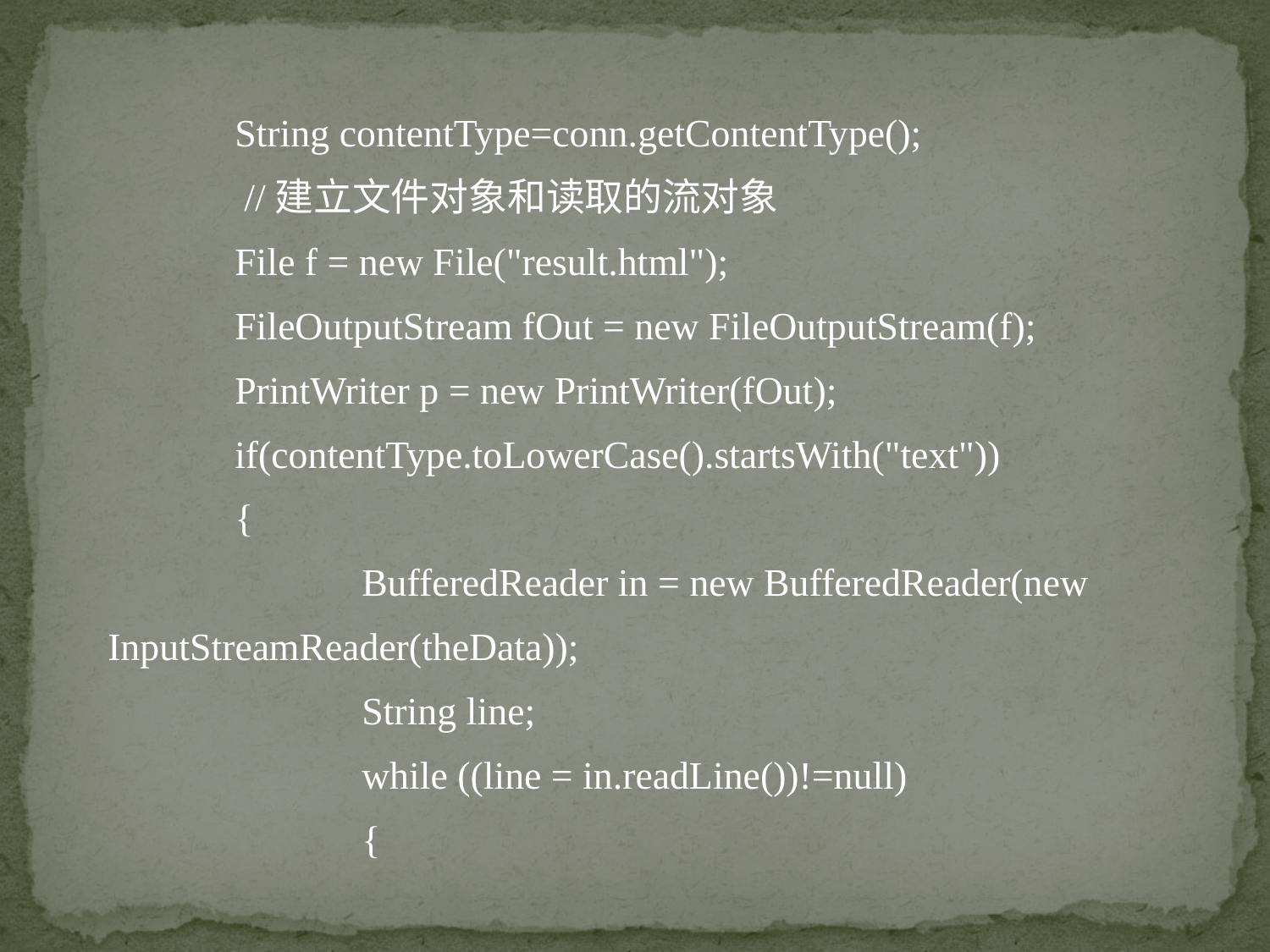

String contentType=conn.getContentType();
              //建立文件对象和读取的流对象
	File f = new File("result.html");
	FileOutputStream fOut = new FileOutputStream(f);
	PrintWriter p = new PrintWriter(fOut);
	if(contentType.toLowerCase().startsWith("text"))
	{
		BufferedReader in = new BufferedReader(new InputStreamReader(theData));
		String line;
		while ((line = in.readLine())!=null)
		{